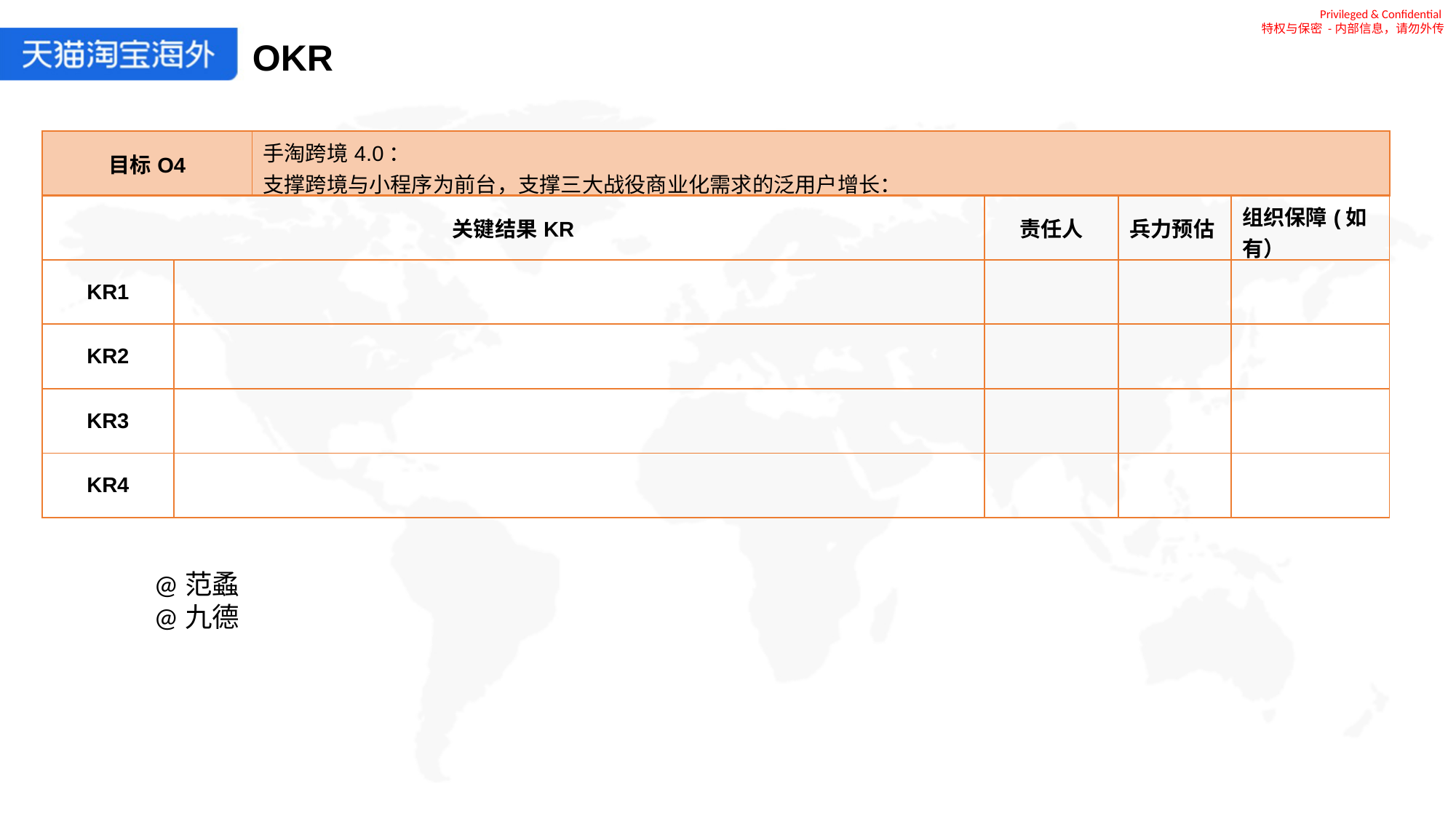

Privileged & Confidential
特权与保密 -内部信息，请勿外传
OKR
| 目标O4 | 手淘跨境4.0： 支撑跨境与小程序为前台，支撑三大战役商业化需求的泛用户增长： |
| --- | --- |
| 关键结果KR |  | 责任人 | 兵力预估 | 组织保障(如有） |
| --- | --- | --- | --- | --- |
| KR1 |  |  |  |  |
| KR2 |  |  |  |  |
| KR3 |  |  |  |  |
| KR4 |  |  |  |  |
@范蟊
@九德